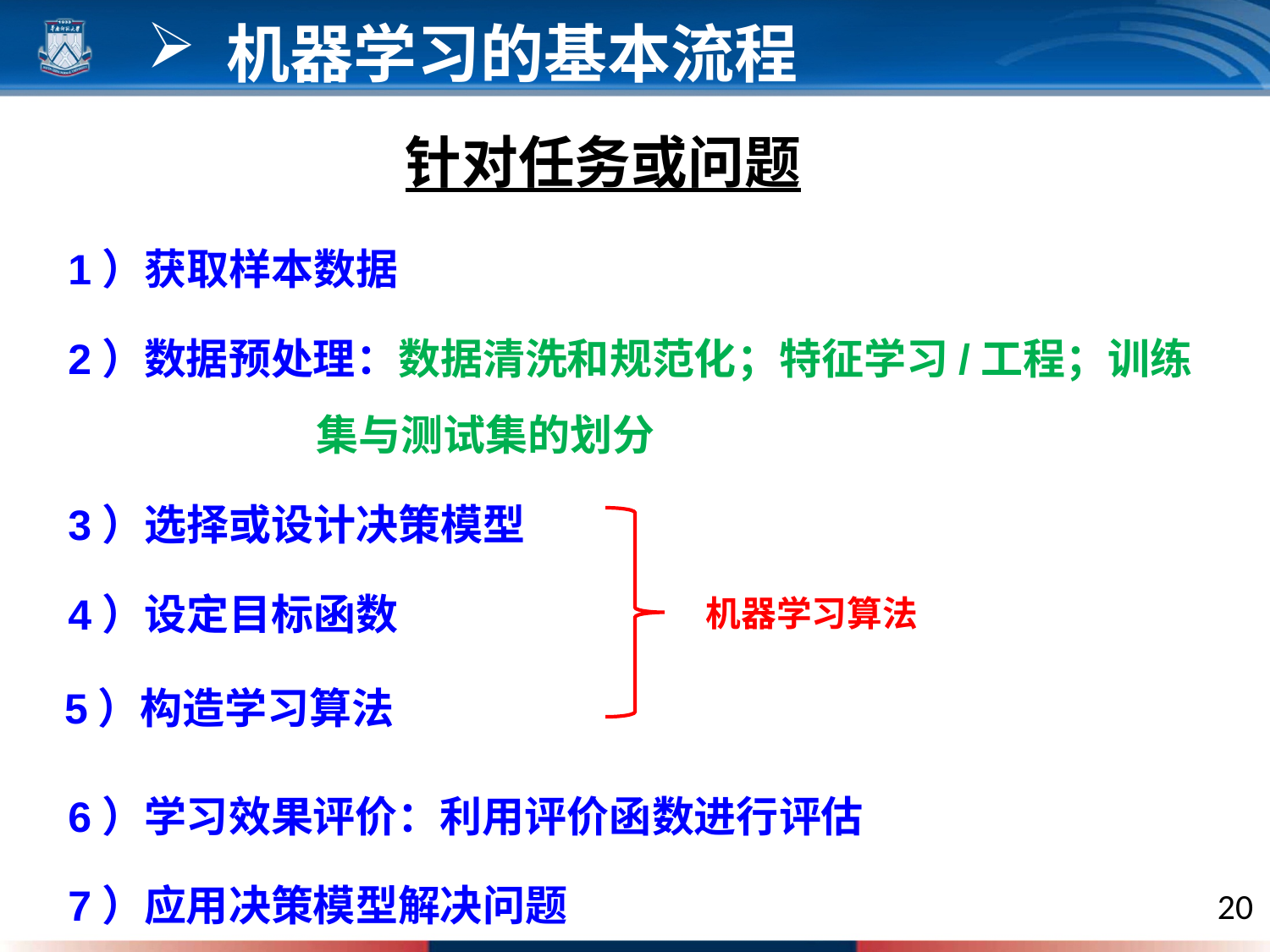

机器学习的基本流程
针对任务或问题
1）获取样本数据
2）数据预处理：数据清洗和规范化；特征学习/工程；训练
                         集与测试集的划分
3）选择或设计决策模型

4）设定目标函数
机器学习算法
5）构造学习算法
6）学习效果评价：利用评价函数进行评估
7）应用决策模型解决问题